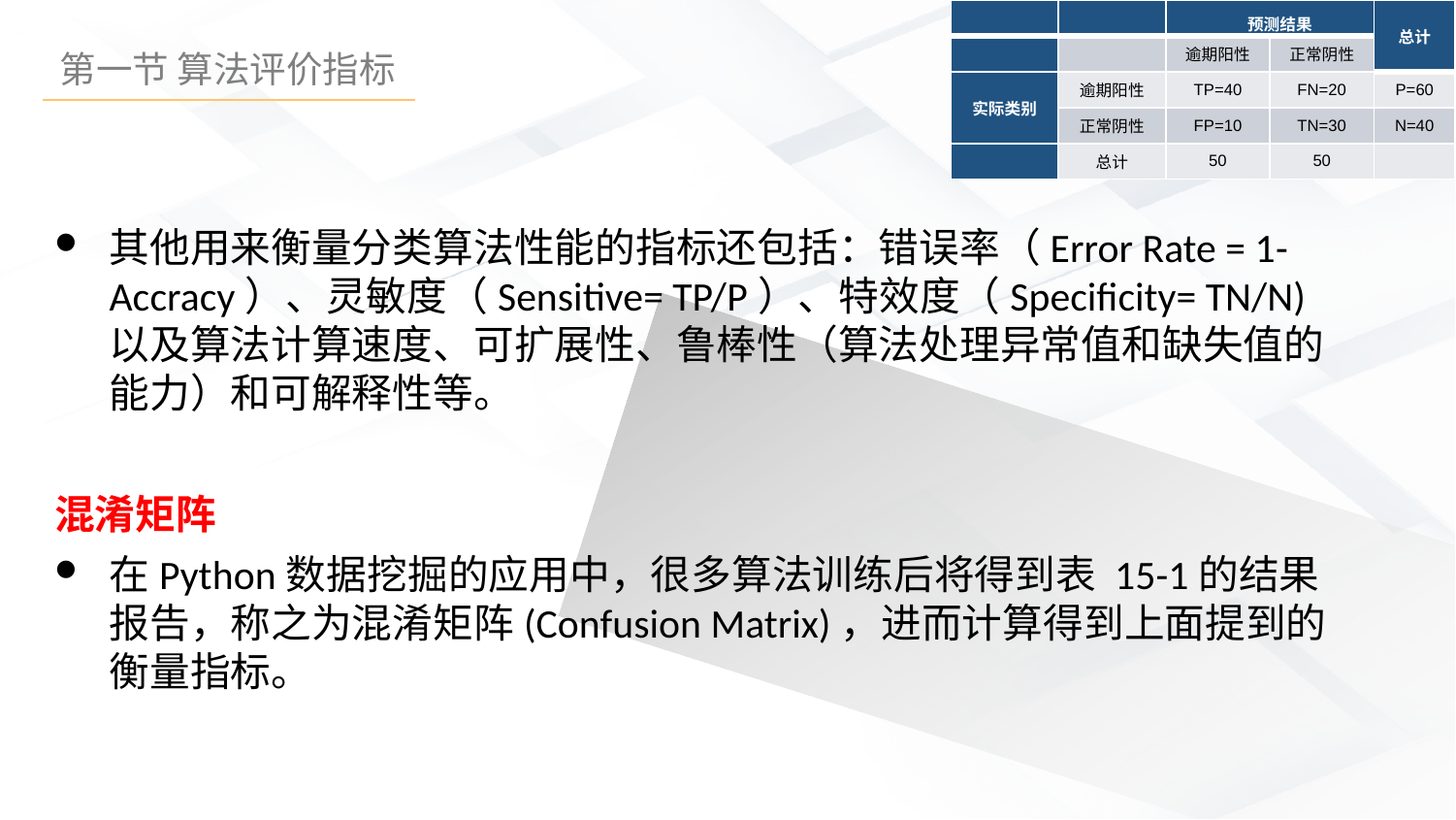

|  |  | 预测结果 |  | 总计 |
| --- | --- | --- | --- | --- |
|  |  | 逾期阳性 | 正常阴性 |  |
| 实际类别 | 逾期阳性 | TP=40 | FN=20 | P=60 |
|  | 正常阴性 | FP=10 | TN=30 | N=40 |
|  | 总计 | 50 | 50 |  |
其他用来衡量分类算法性能的指标还包括：错误率（Error Rate = 1-Accracy）、灵敏度（Sensitive= TP/P）、特效度（Specificity= TN/N)以及算法计算速度、可扩展性、鲁棒性（算法处理异常值和缺失值的能力）和可解释性等。

混淆矩阵
在Python数据挖掘的应用中，很多算法训练后将得到表 15-1的结果报告，称之为混淆矩阵(Confusion Matrix)，进而计算得到上面提到的衡量指标。